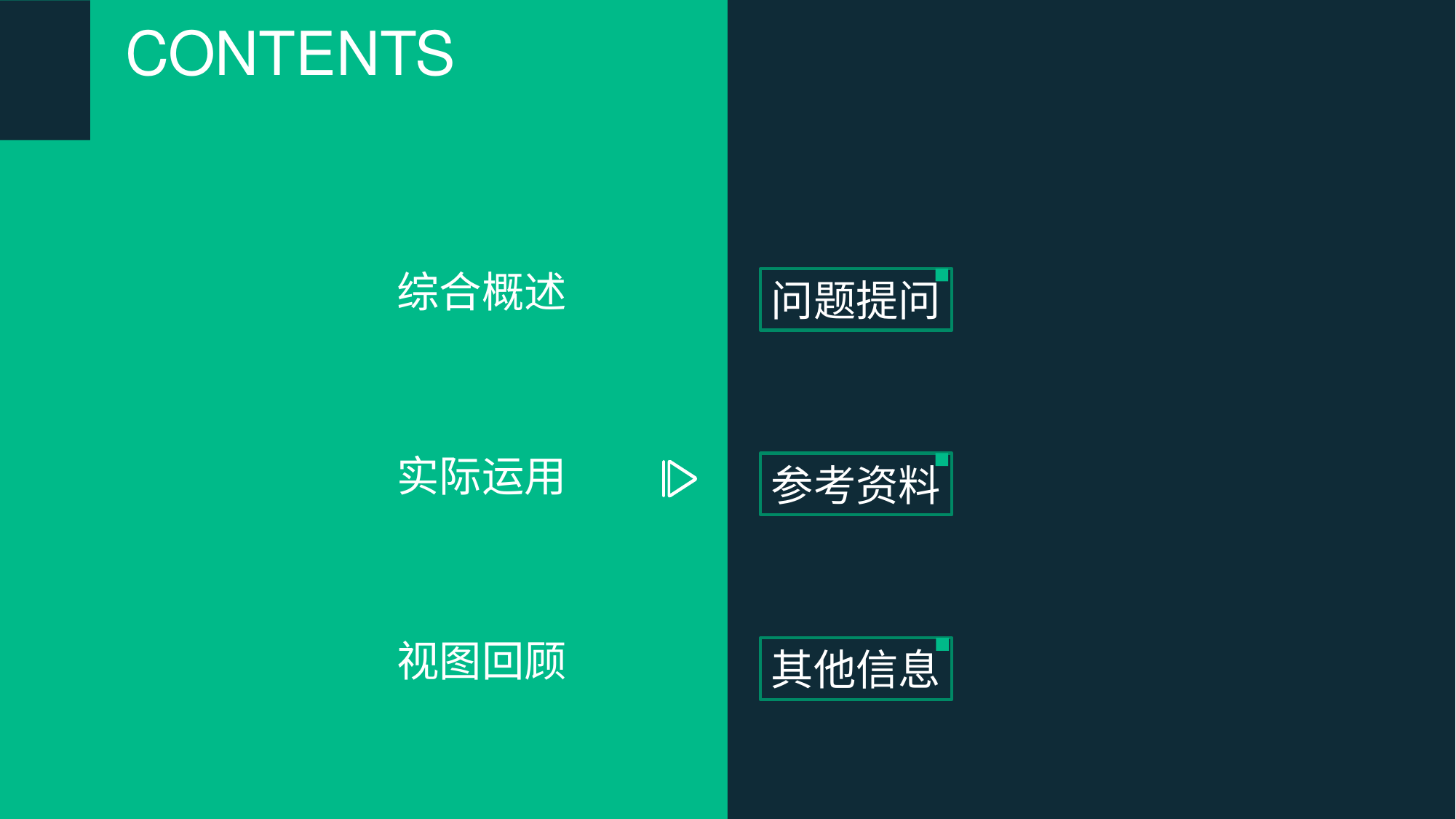

CONTENTS
综合概述
问题提问

实际运用
参考资料

视图回顾
其他信息